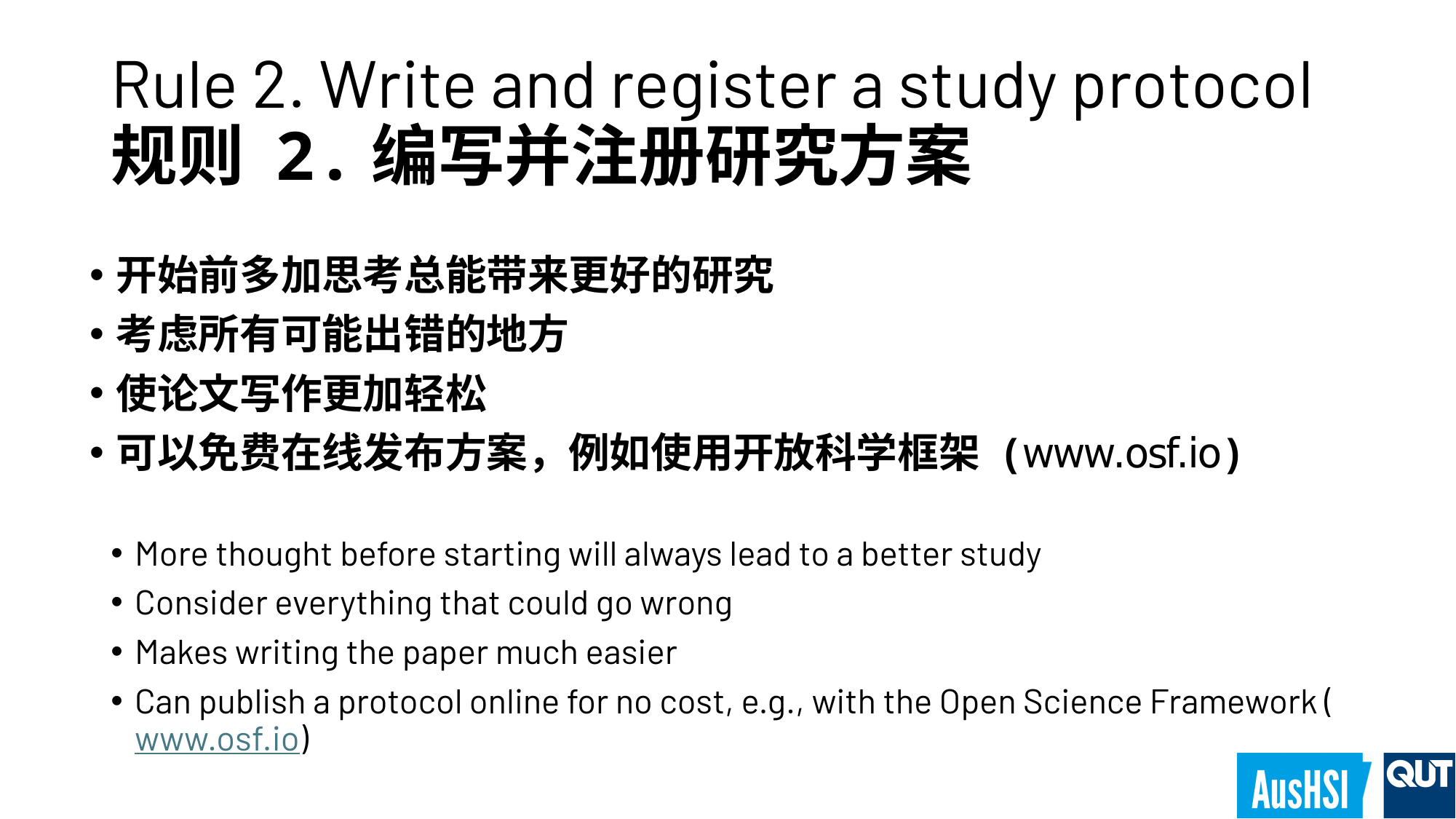

# Rule 2. Write and register a study protocol 规则 2.编写并注册研究方案
开始前多加思考总能带来更好的研究
考虑所有可能出错的地方
使论文写作更加轻松
可以免费在线发布方案，例如使用开放科学框架 (www.osf.io)
More thought before starting will always lead to a better study
Consider everything that could go wrong
Makes writing the paper much easier
Can publish a protocol online for no cost, e.g., with the Open Science Framework (www.osf.io)